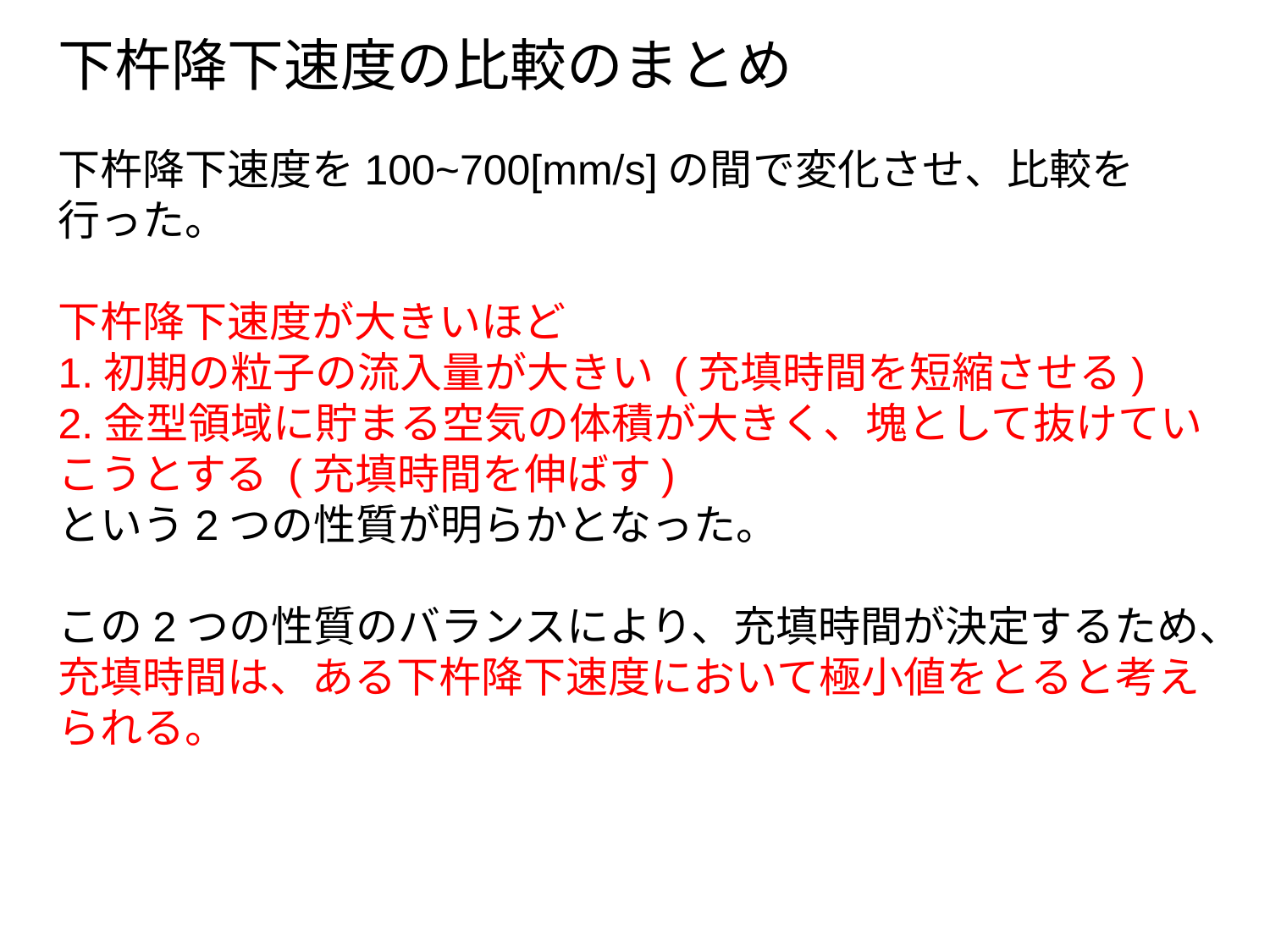

下杵降下速度の比較のまとめ
下杵降下速度を100~700[mm/s]の間で変化させ、比較を行った。

下杵降下速度が大きいほど
1.初期の粒子の流入量が大きい (充填時間を短縮させる)
2.金型領域に貯まる空気の体積が大きく、塊として抜けていこうとする (充填時間を伸ばす)
という2つの性質が明らかとなった。

この2つの性質のバランスにより、充填時間が決定するため、充填時間は、ある下杵降下速度において極小値をとると考えられる。